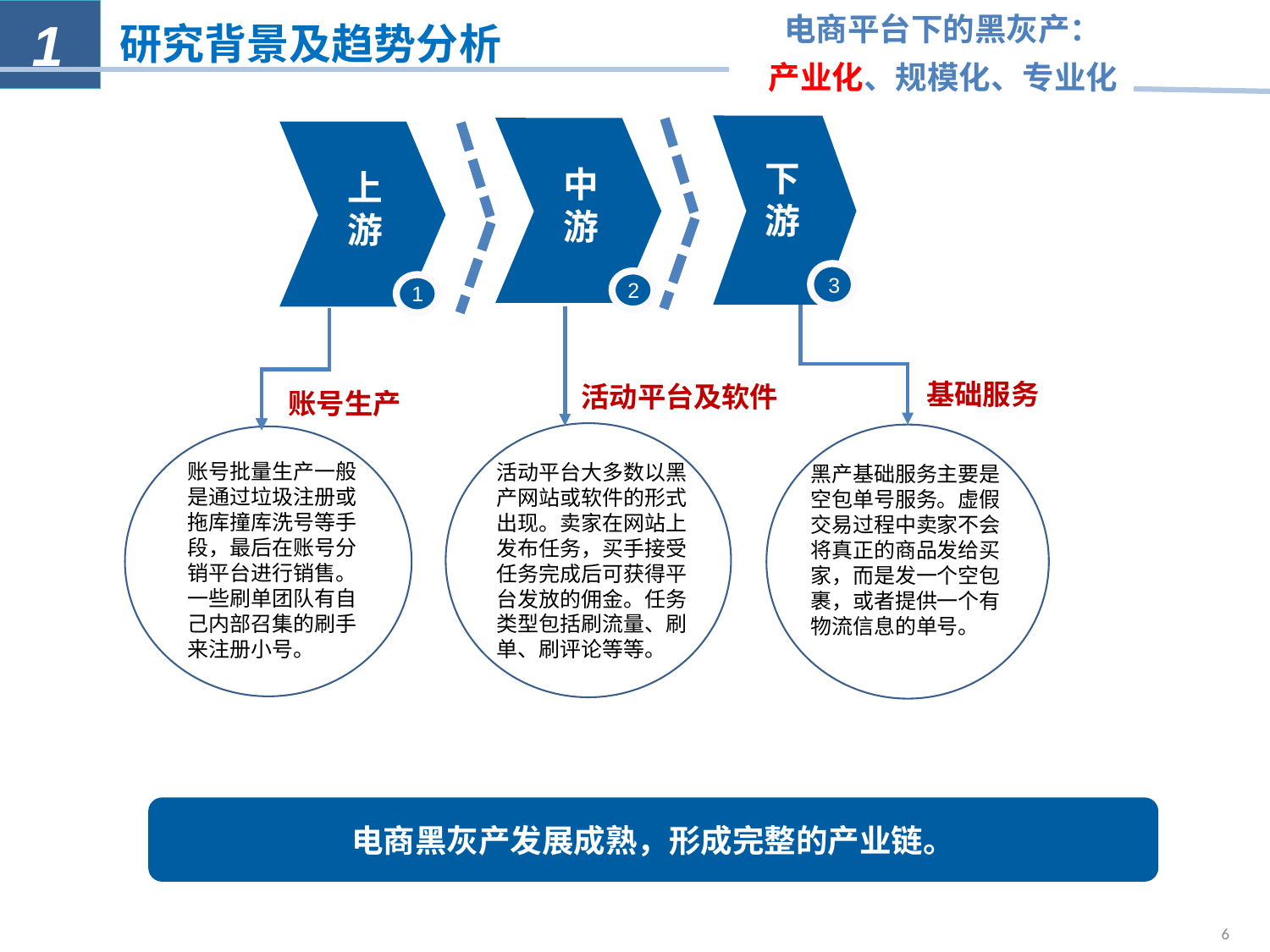

1
电商平台下的黑灰产：
产业化、规模化、专业化
研究背景及趋势分析

中游

2

上游

1
下游
中游

3

2
基础服务

黑产基础服务主要是空包单号服务。虚假交易过程中卖家不会将真正的商品发给买家，而是发一个空包裹，或者提供一个有物流信息的单号。
活动平台及软件

活动平台大多数以黑产网站或软件的形式出现。卖家在网站上发布任务，买手接受任务完成后可获得平台发放的佣金。任务类型包括刷流量、刷单、刷评论等等。
账号生产

账号批量生产一般是通过垃圾注册或拖库撞库洗号等手段，最后在账号分销平台进行销售。
一些刷单团队有自己内部召集的刷手来注册小号。

1
1
1
1

电商黑灰产发展成熟，形成完整的产业链。
6